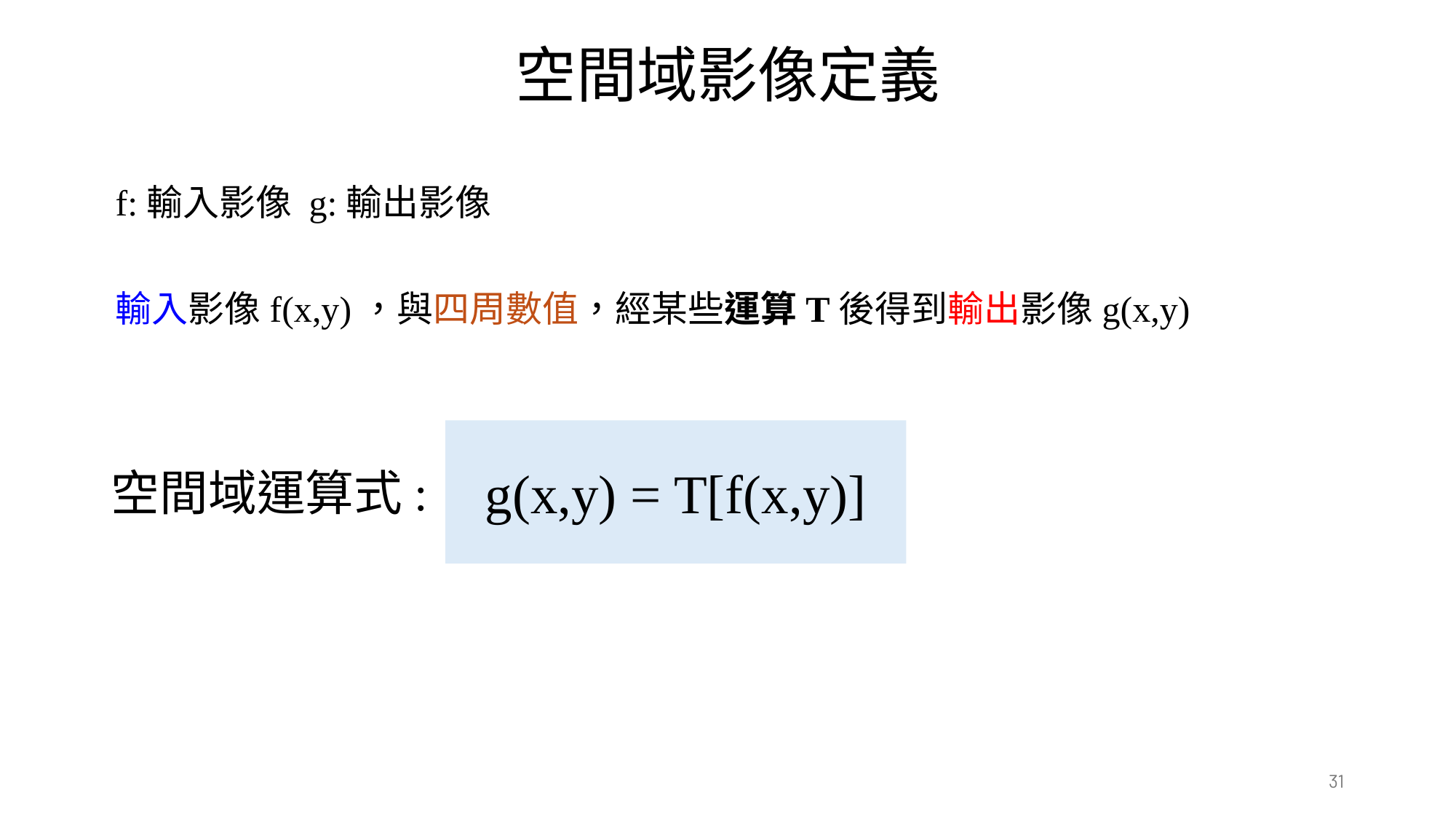

空間域影像定義
f:輸入影像 g:輸出影像
輸入影像f(x,y)，與四周數值，經某些運算T後得到輸出影像g(x,y)

g(x,y) = T[f(x,y)]
空間域運算式:
31